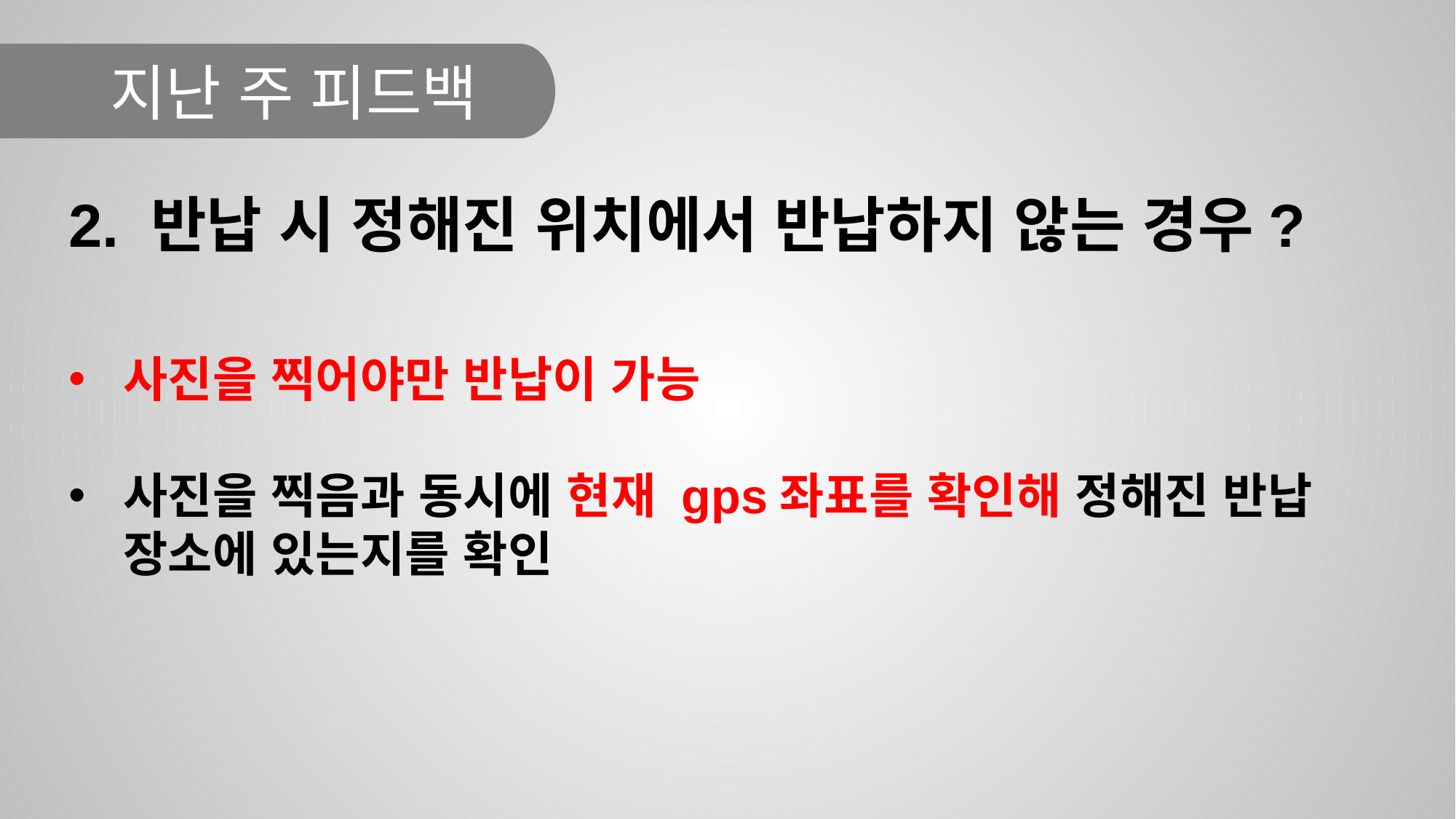

지난 주 피드백
2. 반납 시 정해진 위치에서 반납하지 않는 경우?
사진을 찍어야만 반납이 가능

사진을 찍음과 동시에 현재 gps좌표를 확인해 정해진 반납 장소에 있는지를 확인